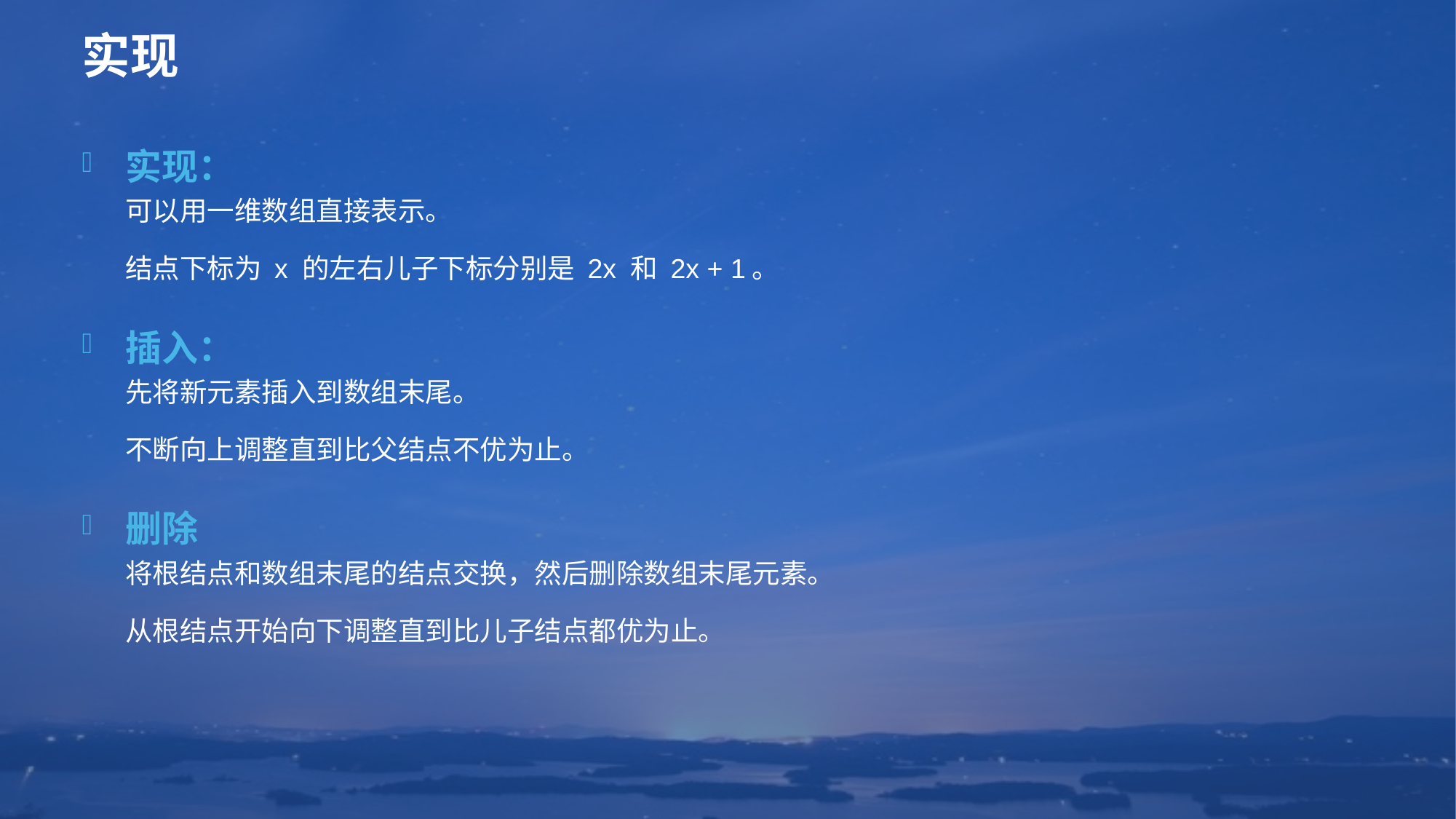

# 实现
实现：
可以用一维数组直接表示。
结点下标为 x 的左右儿子下标分别是 2x 和 2x + 1。
插入：
先将新元素插入到数组末尾。
不断向上调整直到比父结点不优为止。
删除
将根结点和数组末尾的结点交换，然后删除数组末尾元素。
从根结点开始向下调整直到比儿子结点都优为止。